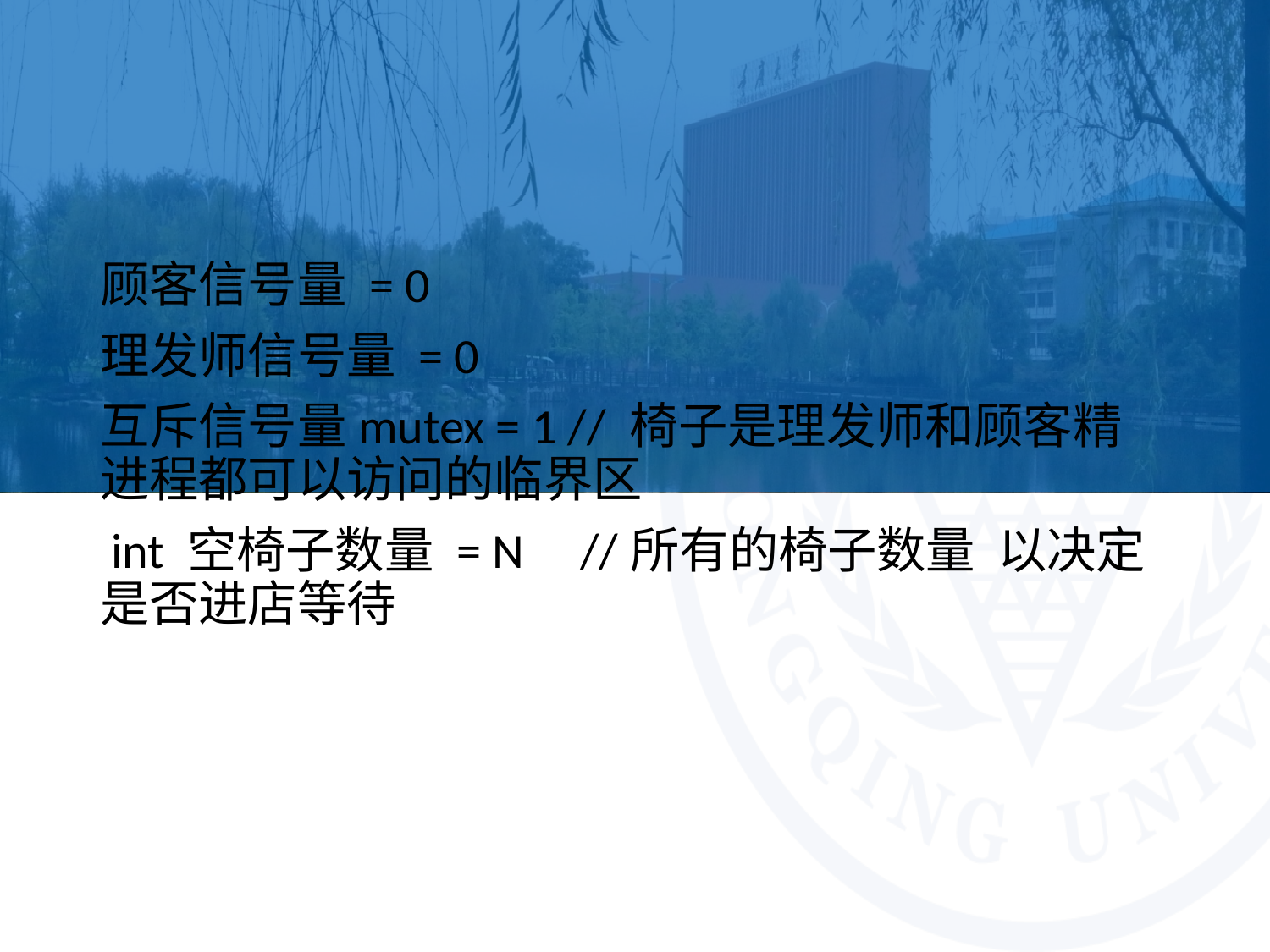

#
顾客信号量 = 0
理发师信号量 = 0
互斥信号量mutex = 1 // 椅子是理发师和顾客精进程都可以访问的临界区
 int 空椅子数量 = N     //所有的椅子数量  以决定是否进店等待